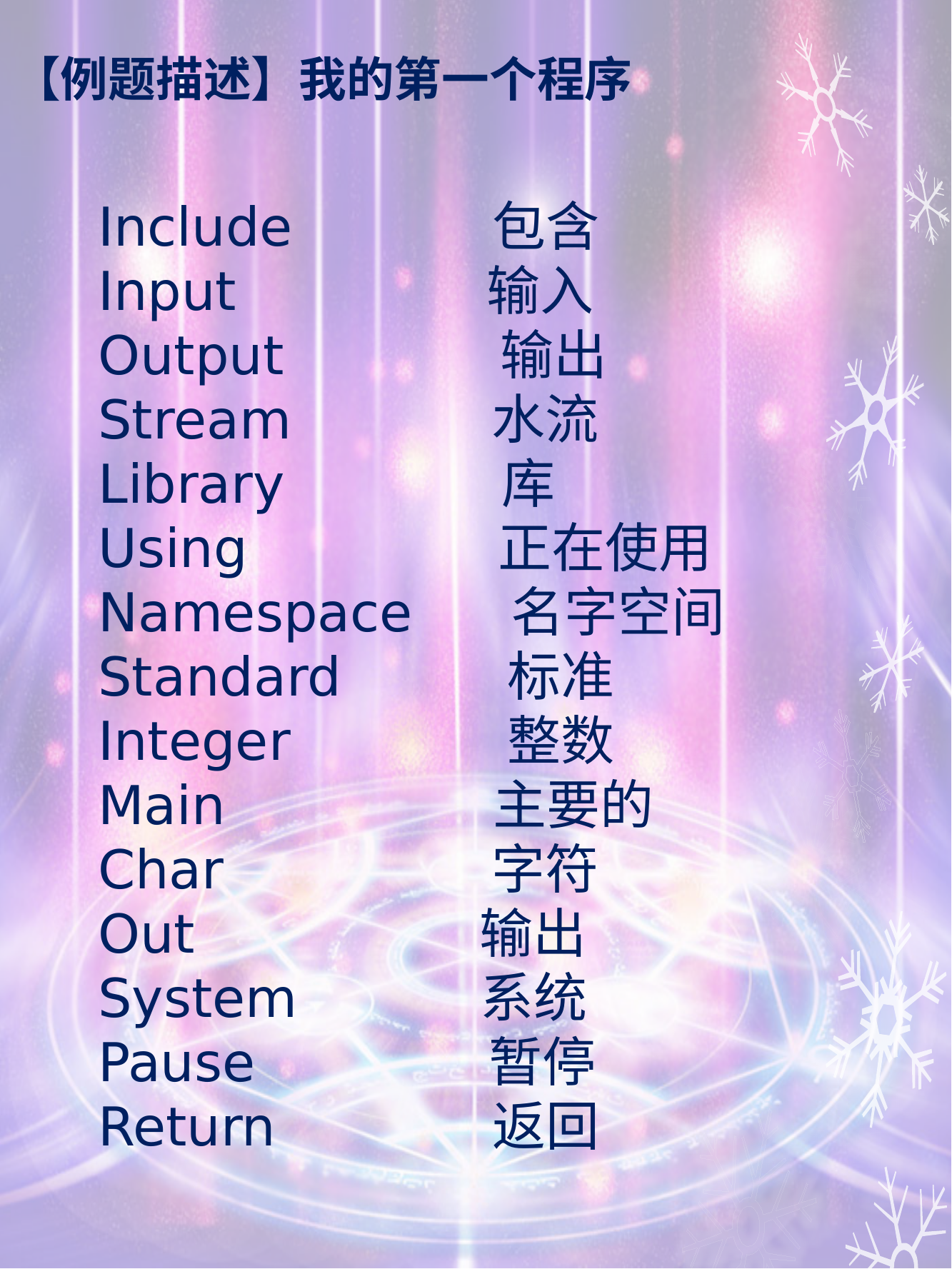

# 【例题描述】我的第一个程序
Include           包含
Input              输入
Output            输出
Stream           水流
Library            库
Using              正在使用
Namespace     名字空间
Standard         标准
Integer            整数
Main               主要的
Char               字符
Out                输出
System          系统
Pause             暂停
Return            返回